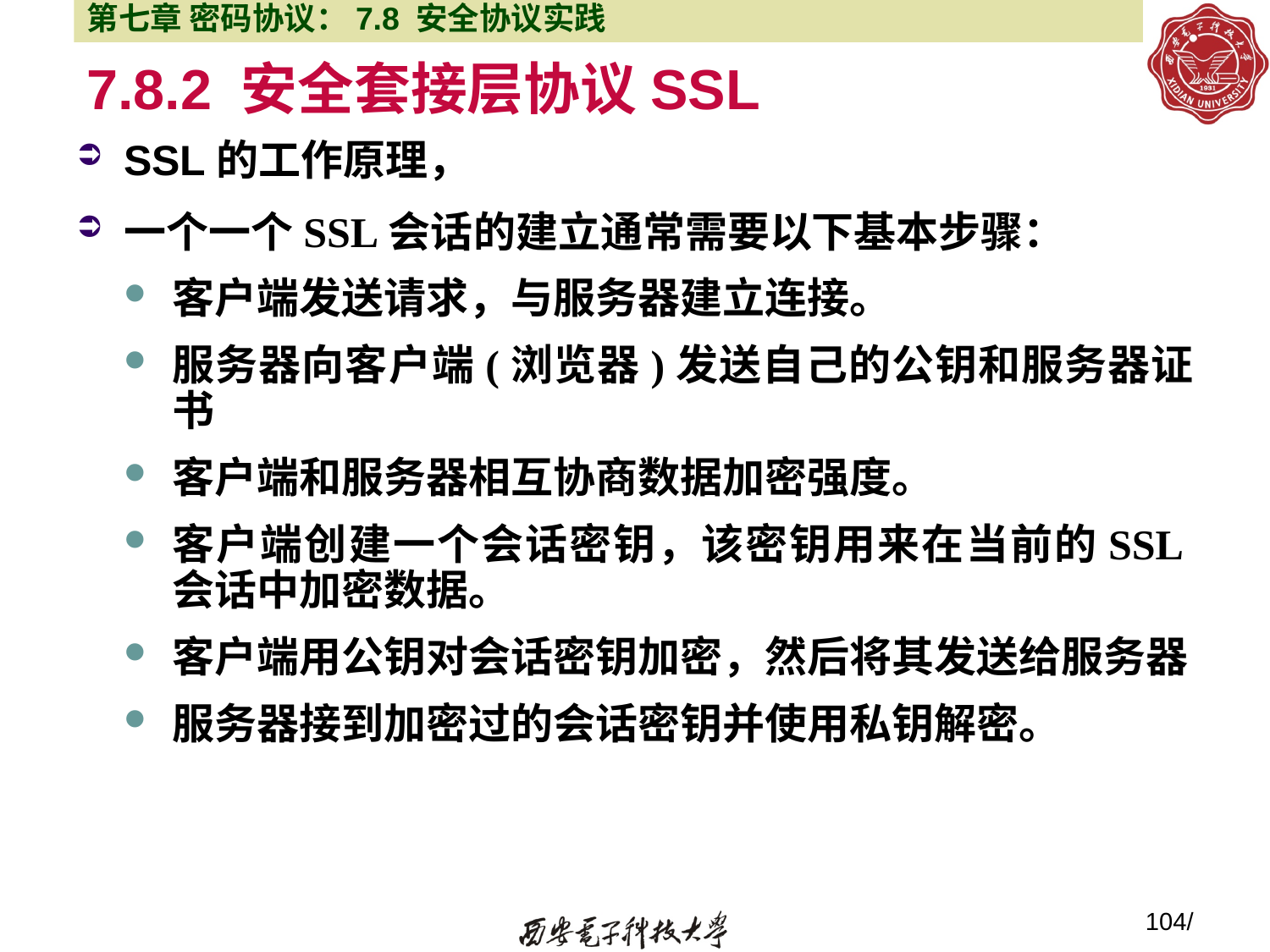

第七章 密码协议：7.8 安全协议实践
7.8.2 安全套接层协议SSL
SSL的工作原理，
一个一个SSL会话的建立通常需要以下基本步骤：
客户端发送请求，与服务器建立连接。
服务器向客户端(浏览器)发送自己的公钥和服务器证书
客户端和服务器相互协商数据加密强度。
客户端创建一个会话密钥，该密钥用来在当前的SSL会话中加密数据。
客户端用公钥对会话密钥加密，然后将其发送给服务器
服务器接到加密过的会话密钥并使用私钥解密。
104/